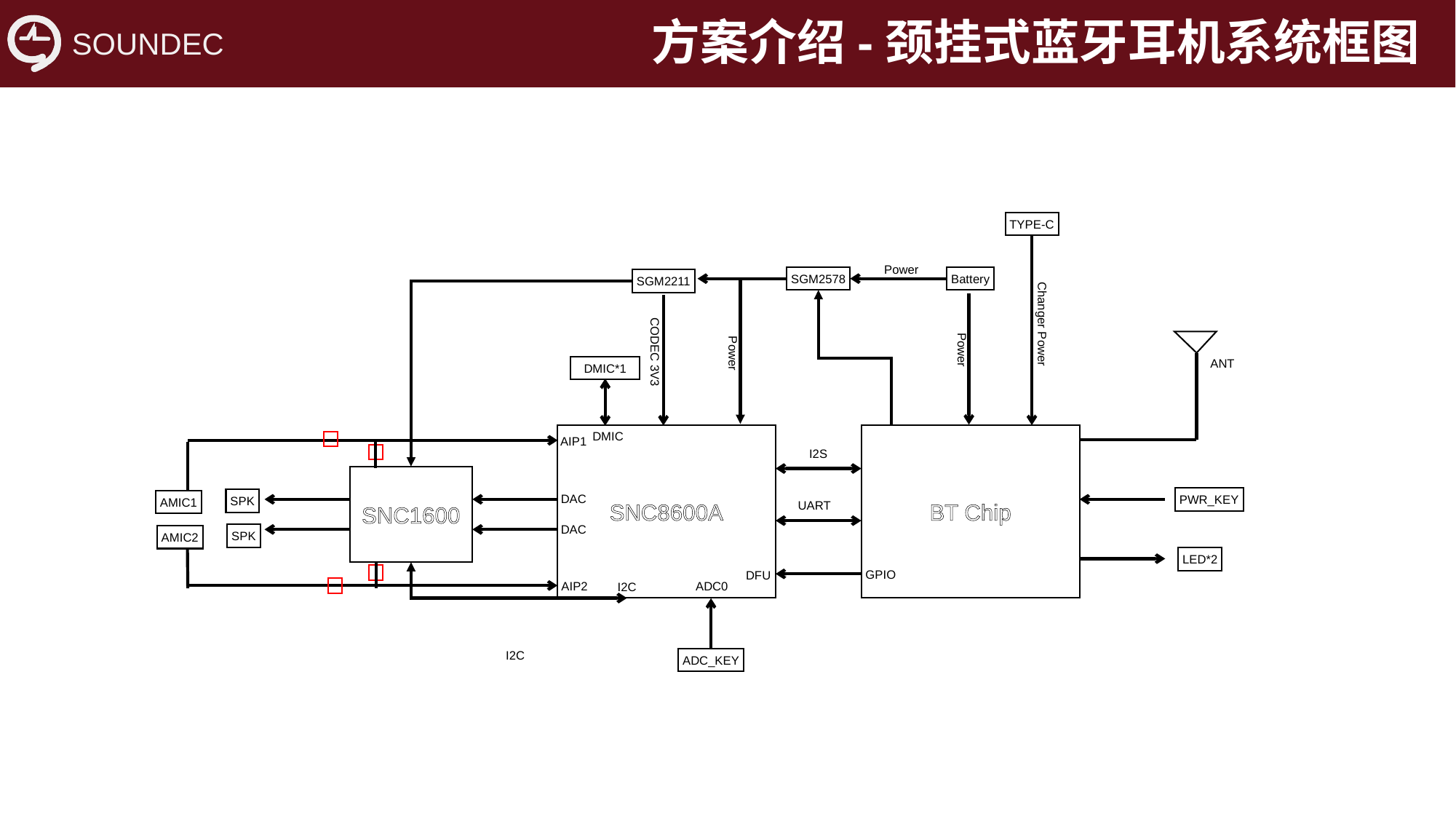

方案介绍-颈挂式蓝牙耳机系统框图
TYPE-C
Power
SGM2578
Battery
SGM2211
Changer Power

Power
CODEC 3V3
Power
ANT
DMIC*1
DMIC
SNC8600A
BT Chip
AIP1

I2S

SNC1600
DAC
PWR_KEY
SPK
AMIC1
UART
DAC
SPK
AMIC2
LED*2
GPIO
DFU

AIP2
ADC0
I2C

I2C
ADC_KEY